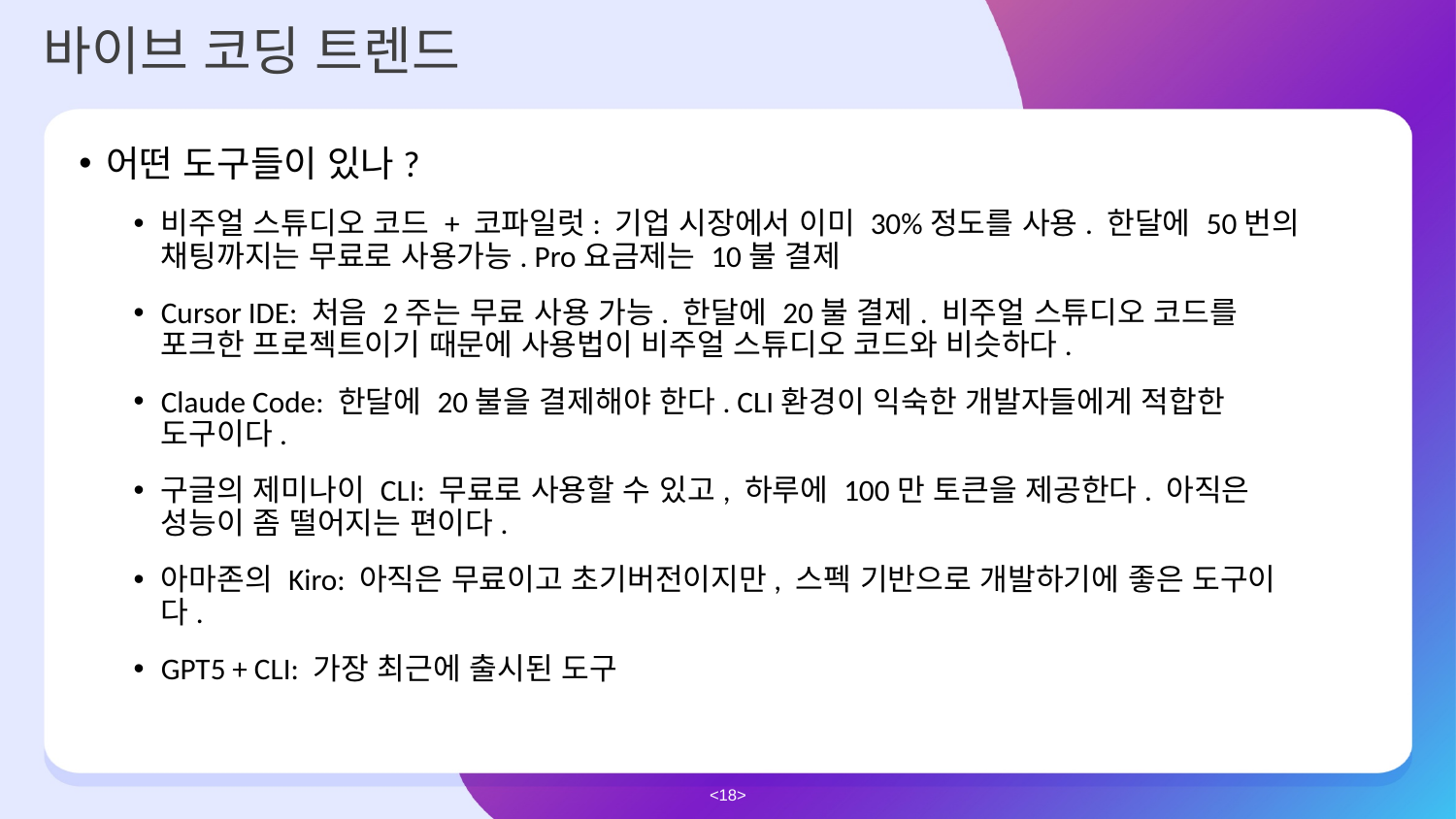

바이브 코딩 트렌드
어떤 도구들이 있나?
비주얼 스튜디오 코드 + 코파일럿: 기업 시장에서 이미 30%정도를 사용. 한달에 50번의 채팅까지는 무료로 사용가능. Pro요금제는 10불 결제
Cursor IDE: 처음 2주는 무료 사용 가능. 한달에 20불 결제. 비주얼 스튜디오 코드를 포크한 프로젝트이기 때문에 사용법이 비주얼 스튜디오 코드와 비슷하다.
Claude Code: 한달에 20불을 결제해야 한다. CLI환경이 익숙한 개발자들에게 적합한 도구이다.
구글의 제미나이 CLI: 무료로 사용할 수 있고, 하루에 100만 토큰을 제공한다. 아직은 성능이 좀 떨어지는 편이다.
아마존의 Kiro: 아직은 무료이고 초기버전이지만, 스펙 기반으로 개발하기에 좋은 도구이다.
GPT5 + CLI: 가장 최근에 출시된 도구